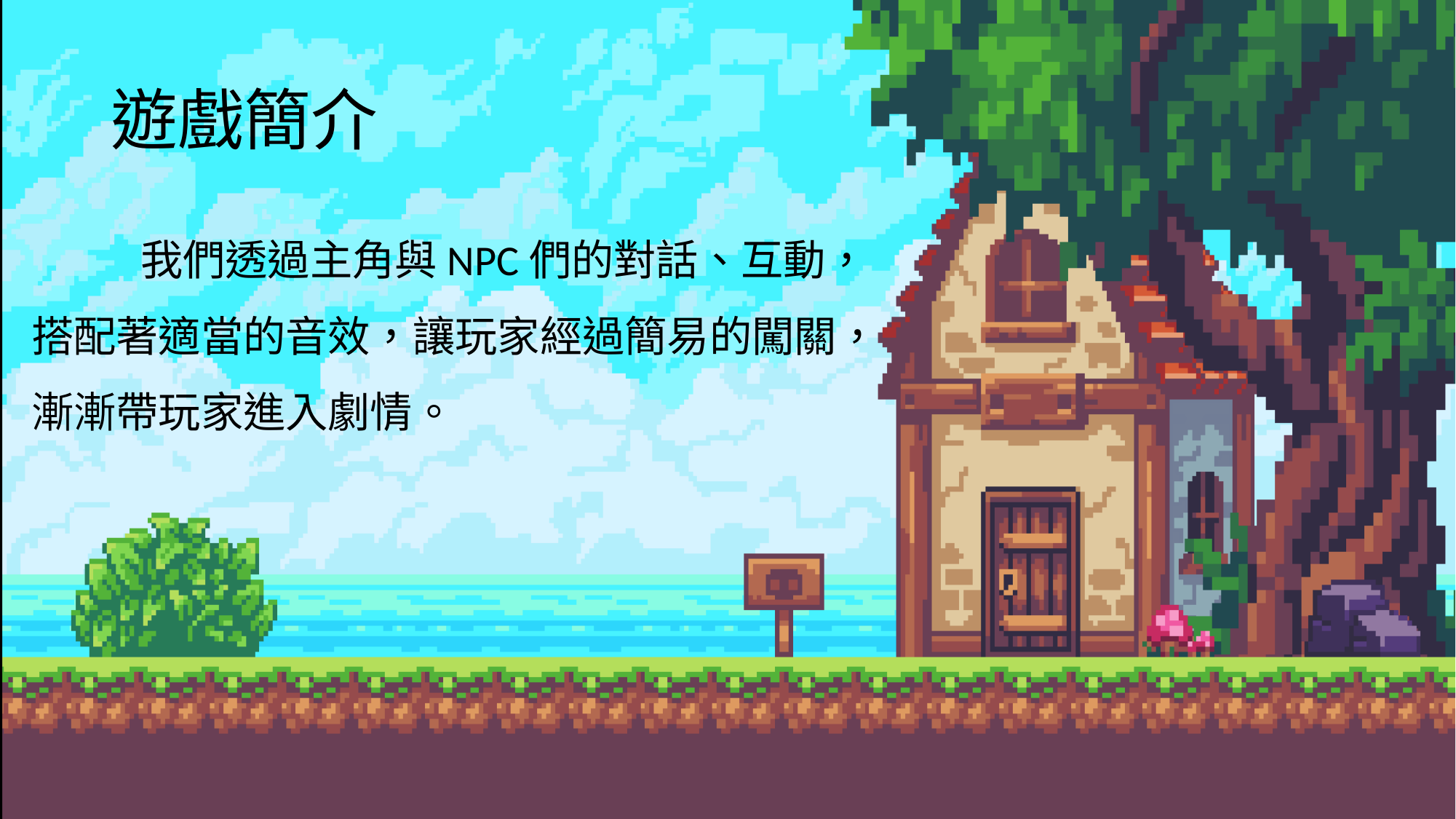

# 遊戲簡介
	我們透過主角與NPC們的對話、互動，搭配著適當的音效，讓玩家經過簡易的闖關，漸漸帶玩家進入劇情。